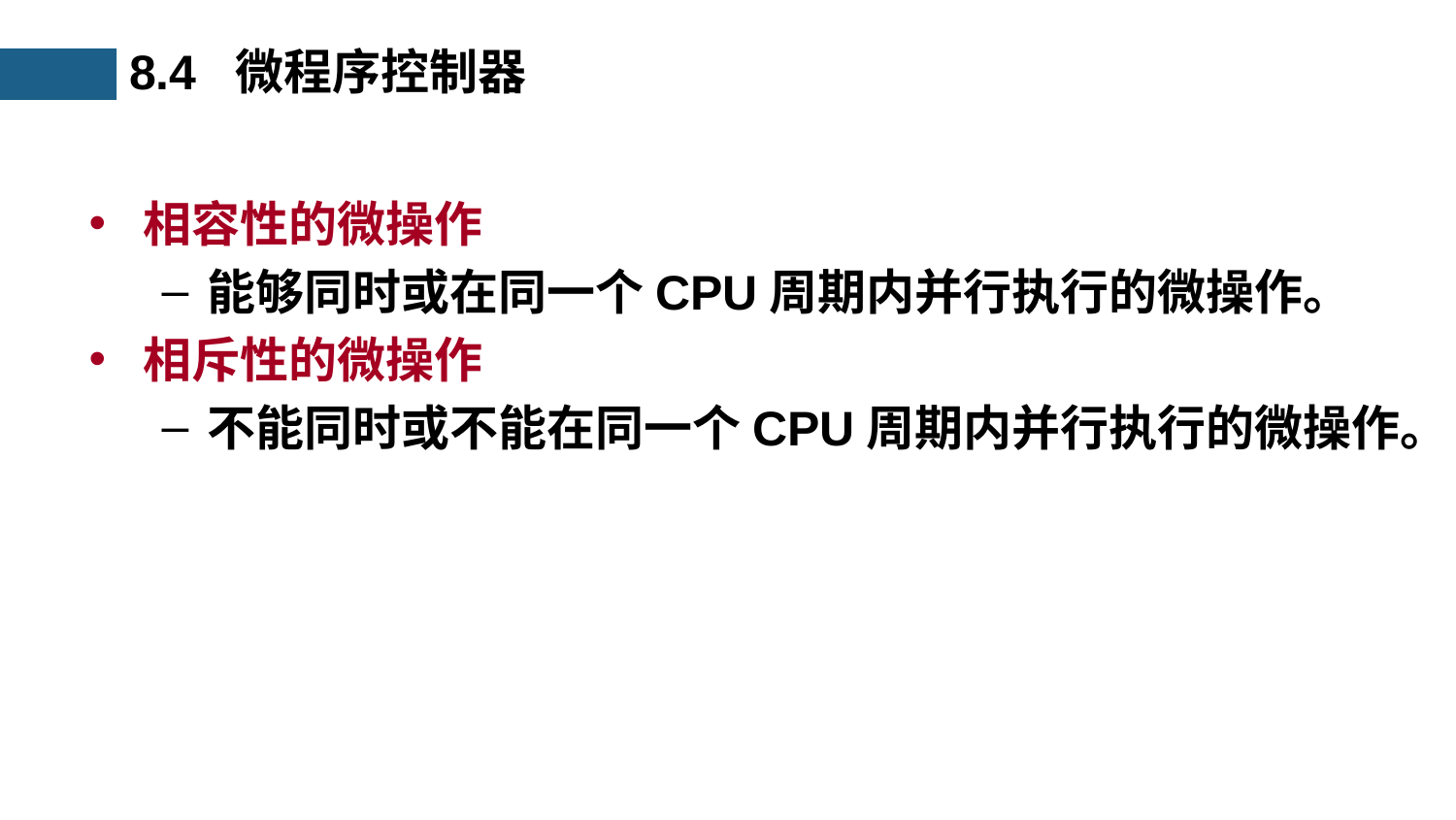

8.4  微程序控制器
相容性的微操作
能够同时或在同一个CPU周期内并行执行的微操作。
相斥性的微操作
不能同时或不能在同一个CPU周期内并行执行的微操作。